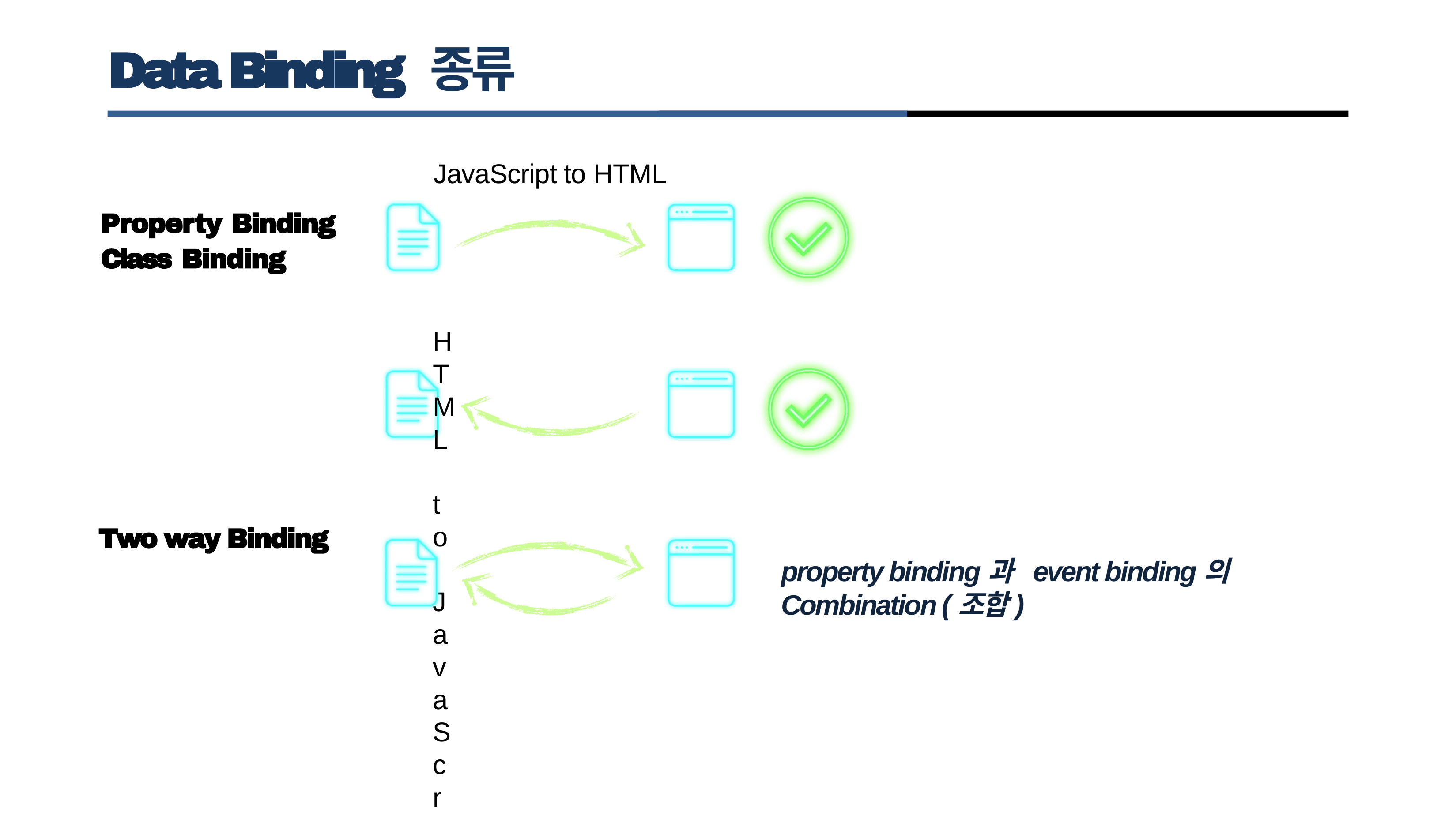

# Data Binding 종류
JavaScript to HTML
Property Binding  Class Binding

HTML to JavaScript

Event Binding

Two way Binding
양방향

property binding과  event binding의
Combination (조합)